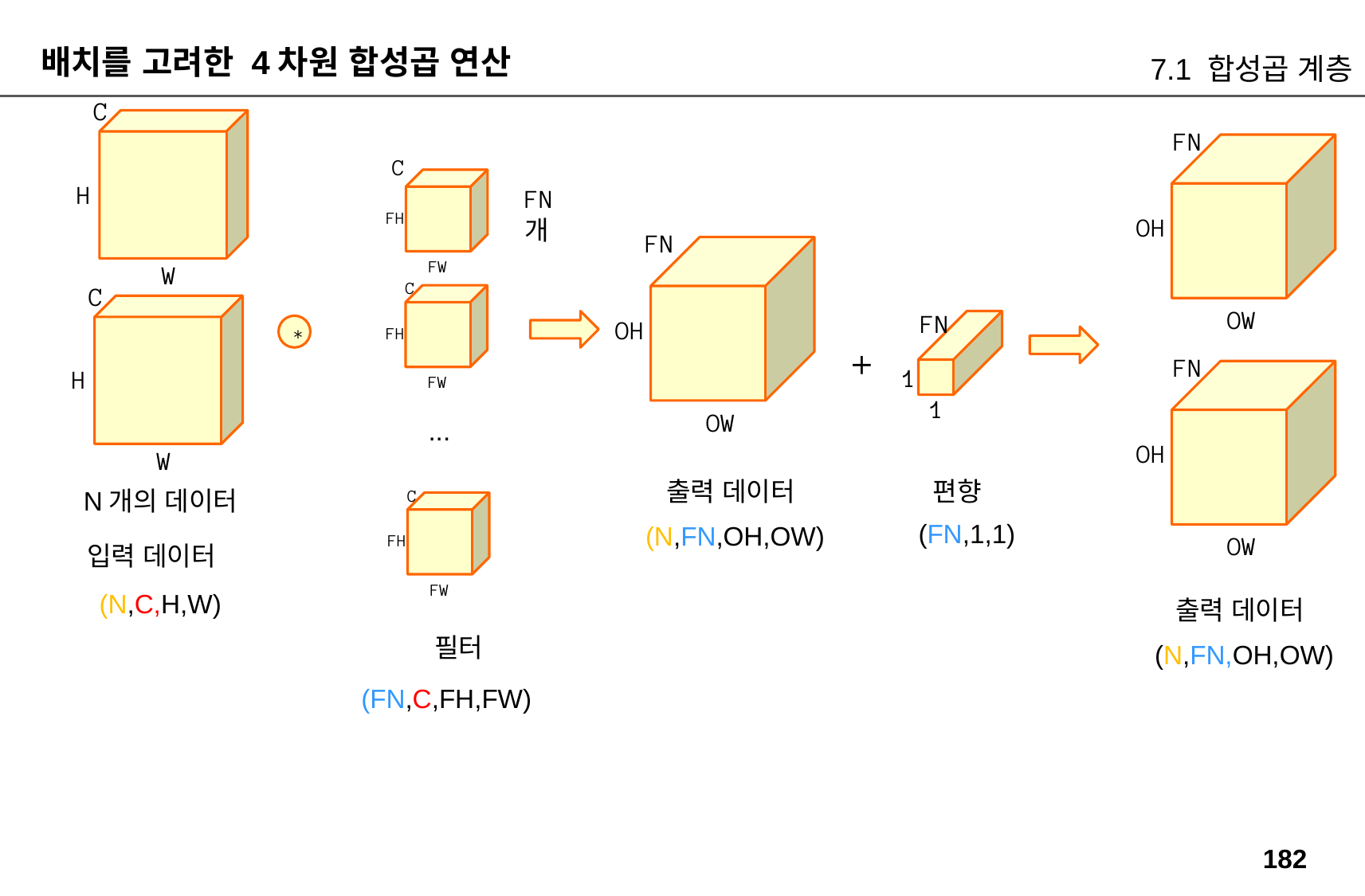

배치를 고려한 4차원 합성곱 연산
7.1 합성곱 계층
C

FN

C

H
FN개
FH
OH
FN

FW
W
C
C

OW
FN
OH

*
FH

+
FN
1
H

FW
1
OW
...
OH
W
편향
출력 데이터
N개의 데이터
C

(FN,1,1)
(N,FN,OH,OW)
FH
OW
입력 데이터
FW
(N,C,H,W)
출력 데이터
필터
(N,FN,OH,OW)
(FN,C,FH,FW)